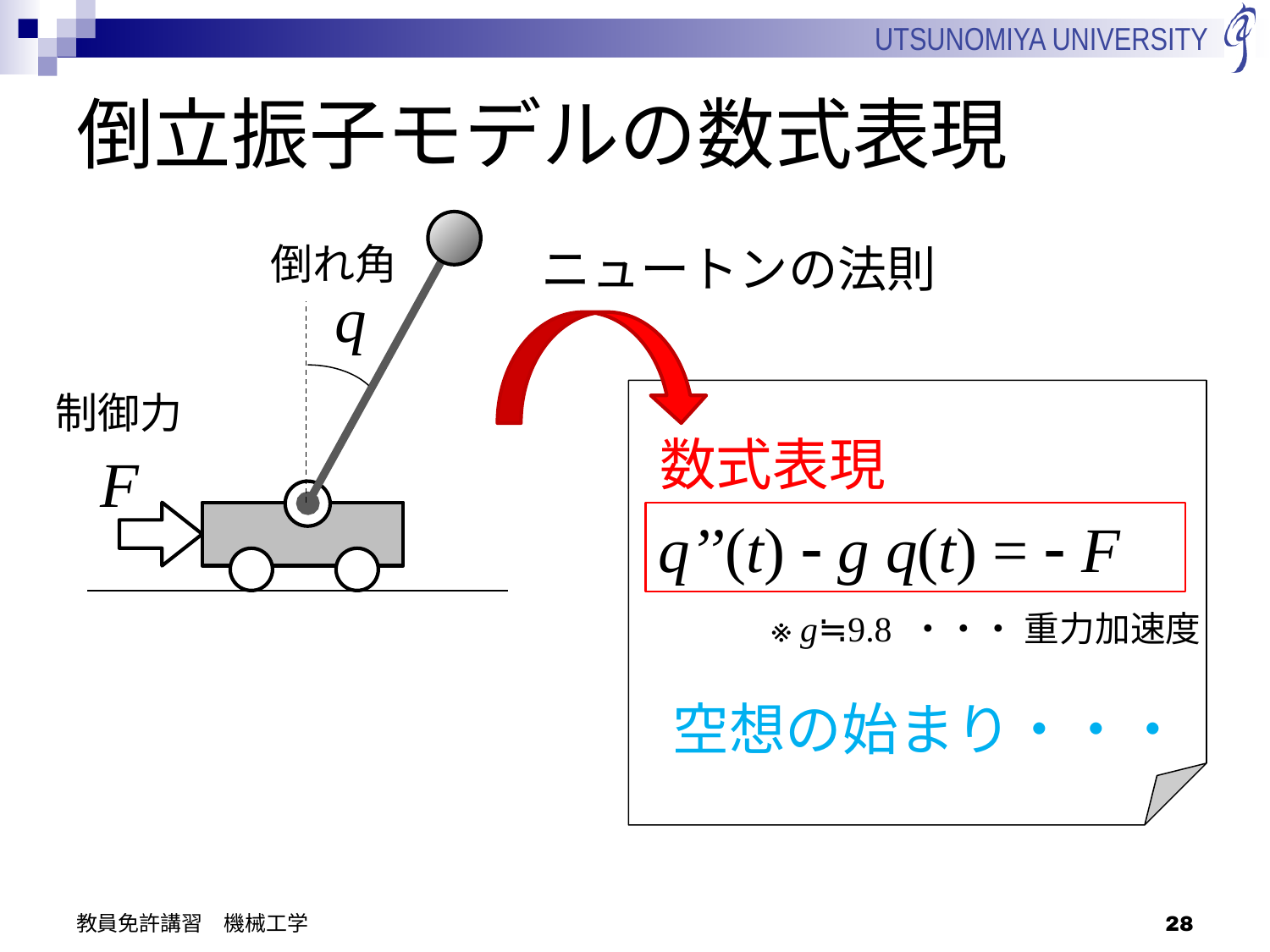

# 倒立振子モデルの数式表現

倒れ角
ニュートンの法則
q

制御力

数式表現
F

q’’(t) − g q(t) = − F

※ g≒9.8 ・・・ 重力加速度
空想の始まり・・・
教員免許講習　機械工学
28